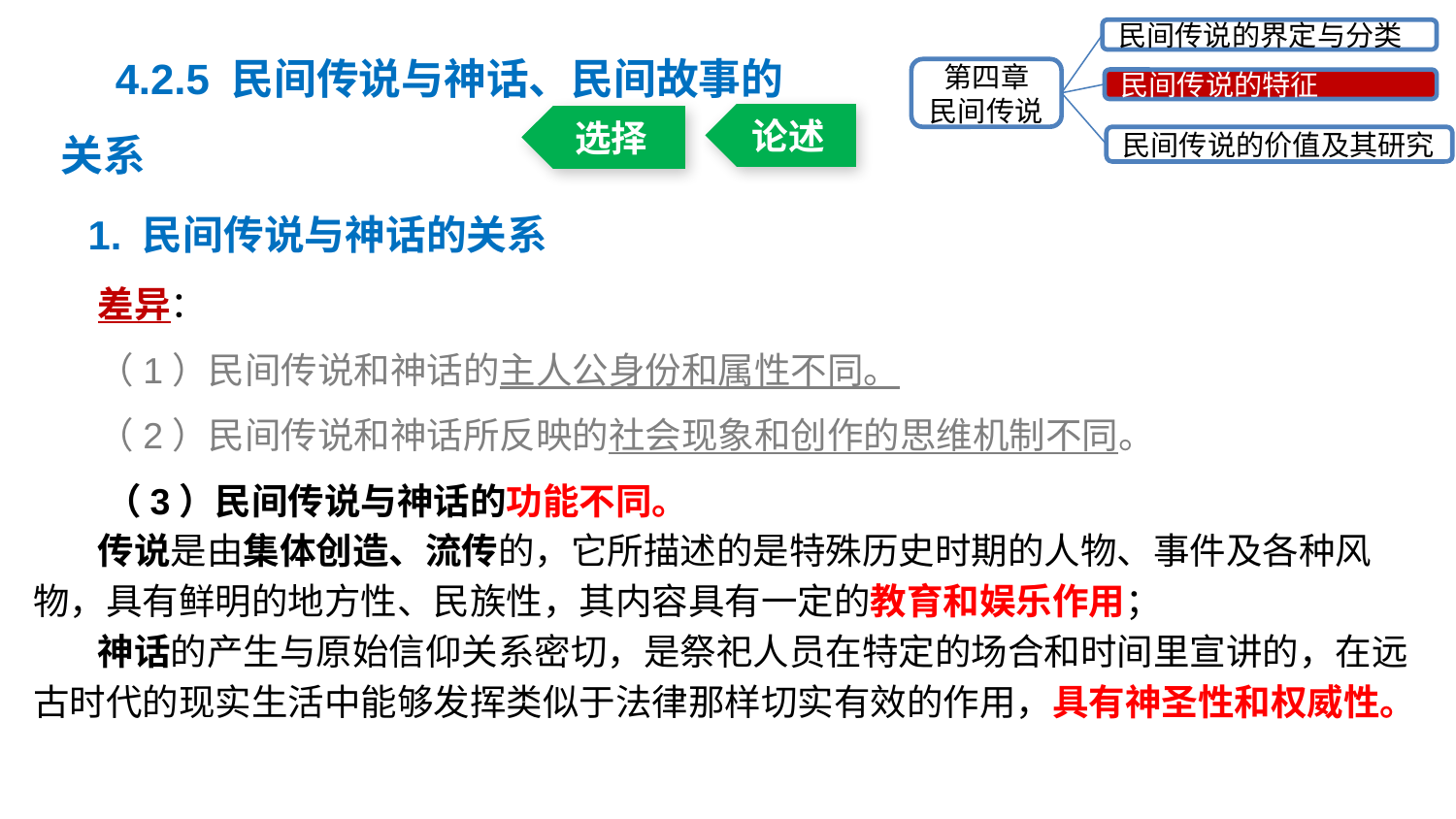

民间传说的界定与分类
第四章
民间传说
民间传说的特征
民间传说的价值及其研究
4.2.5 民间传说与神话、民间故事的关系
论述
选择
1. 民间传说与神话的关系
差异：
（1）民间传说和神话的主人公身份和属性不同。
（2）民间传说和神话所反映的社会现象和创作的思维机制不同。
 （3）民间传说与神话的功能不同。
传说是由集体创造、流传的，它所描述的是特殊历史时期的人物、事件及各种风物，具有鲜明的地方性、民族性，其内容具有一定的教育和娱乐作用；
神话的产生与原始信仰关系密切，是祭祀人员在特定的场合和时间里宣讲的，在远古时代的现实生活中能够发挥类似于法律那样切实有效的作用，具有神圣性和权威性。